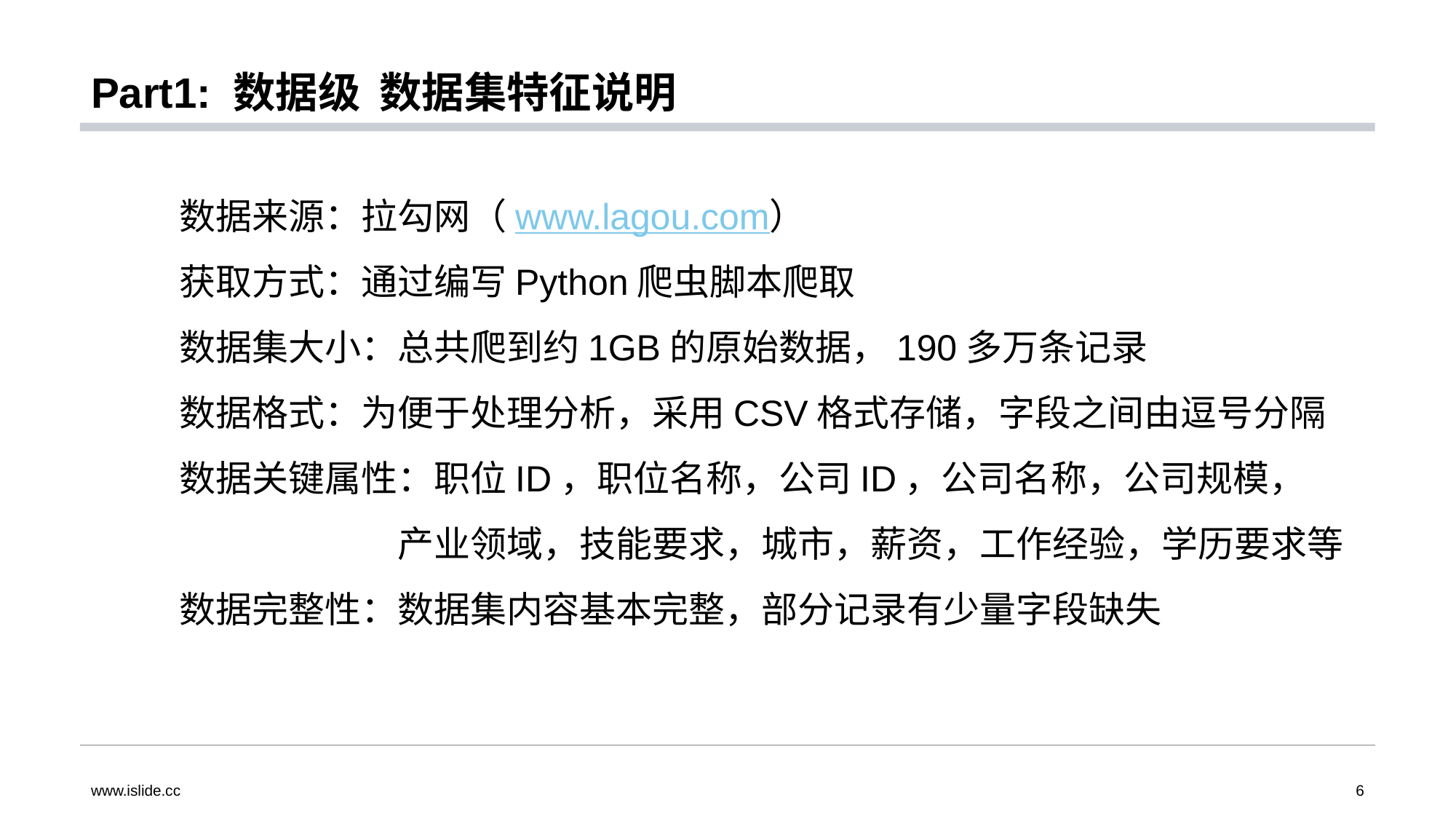

# Part1: 数据级  数据集特征说明
数据来源：拉勾网（www.lagou.com）
获取方式：通过编写Python爬虫脚本爬取
数据集大小：总共爬到约1GB的原始数据，190多万条记录
数据格式：为便于处理分析，采用CSV格式存储，字段之间由逗号分隔
数据关键属性：职位ID，职位名称，公司ID，公司名称，公司规模，
		产业领域，技能要求，城市，薪资，工作经验，学历要求等
数据完整性：数据集内容基本完整，部分记录有少量字段缺失

www.islide.cc
6